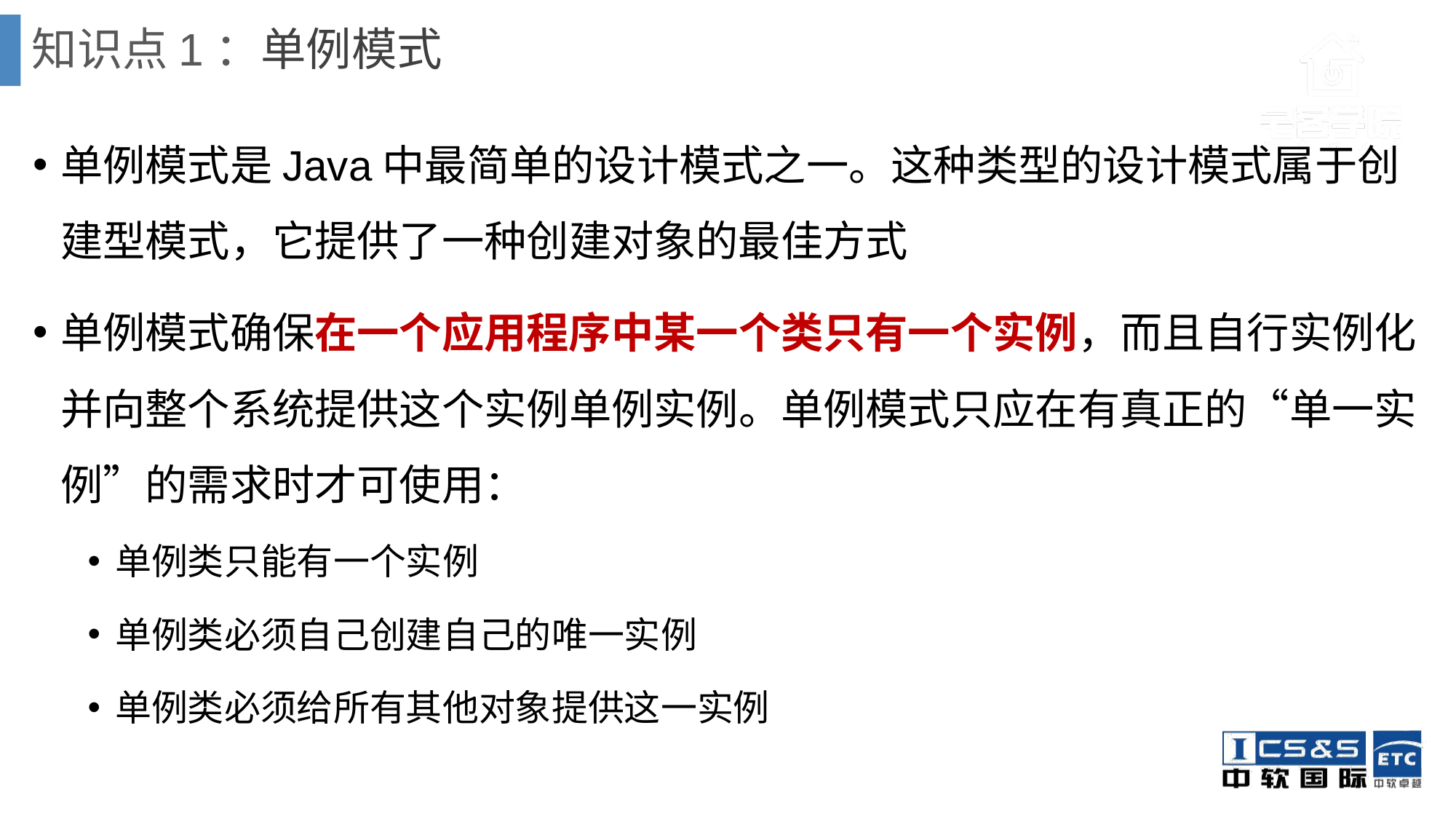

# 知识点1：单例模式
单例模式是Java中最简单的设计模式之一。这种类型的设计模式属于创建型模式，它提供了一种创建对象的最佳方式
单例模式确保在一个应用程序中某一个类只有一个实例，而且自行实例化并向整个系统提供这个实例单例实例。单例模式只应在有真正的“单一实例”的需求时才可使用：
单例类只能有一个实例
单例类必须自己创建自己的唯一实例
单例类必须给所有其他对象提供这一实例